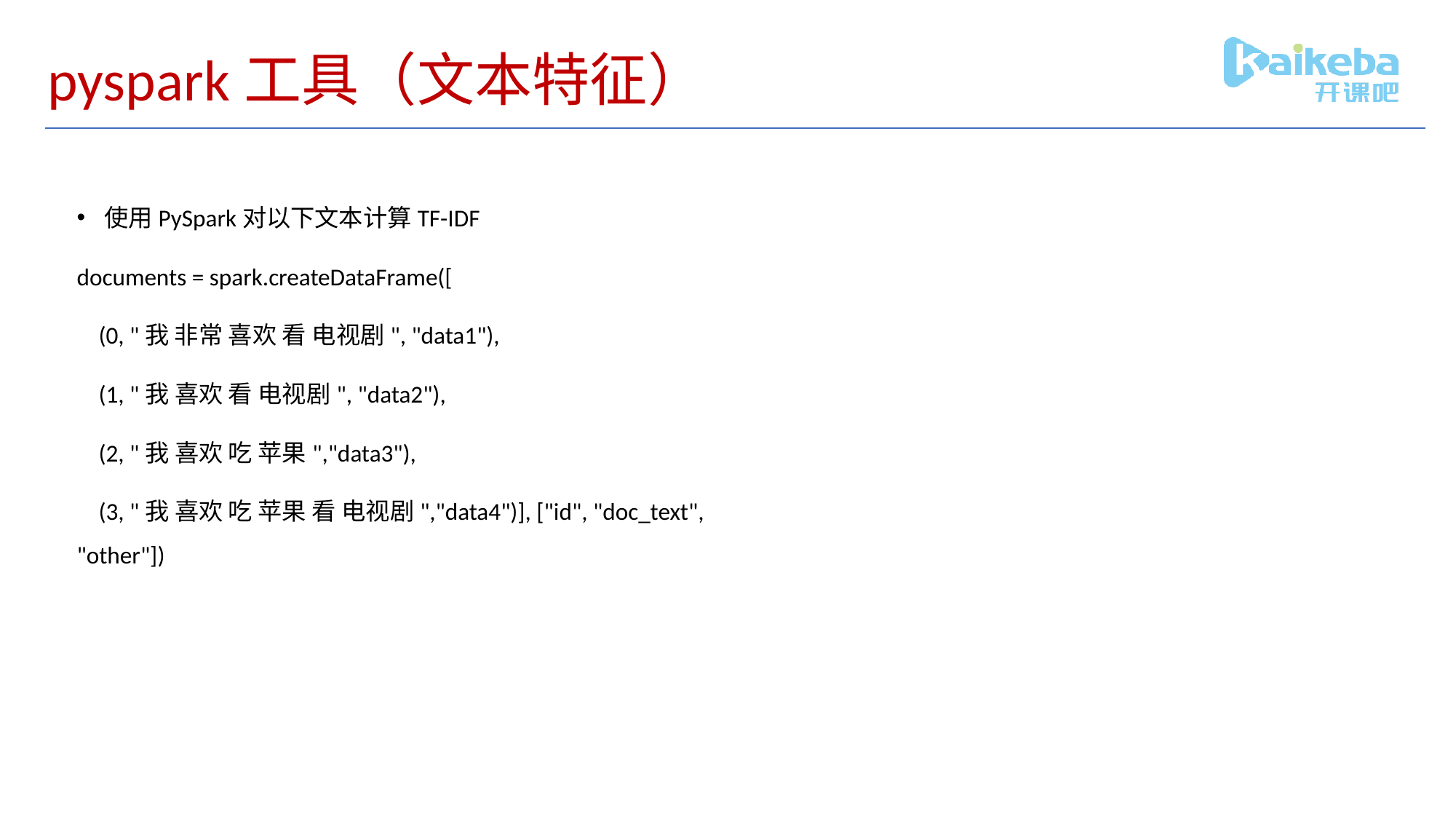

# pyspark工具（文本特征）
使用PySpark对以下文本计算TF-IDF
documents = spark.createDataFrame([
    (0, "我 非常 喜欢 看 电视剧", "data1"),
    (1, "我 喜欢 看 电视剧", "data2"),
    (2, "我 喜欢 吃 苹果","data3"),
    (3, "我 喜欢 吃 苹果 看 电视剧","data4")], ["id", "doc_text", "other"])